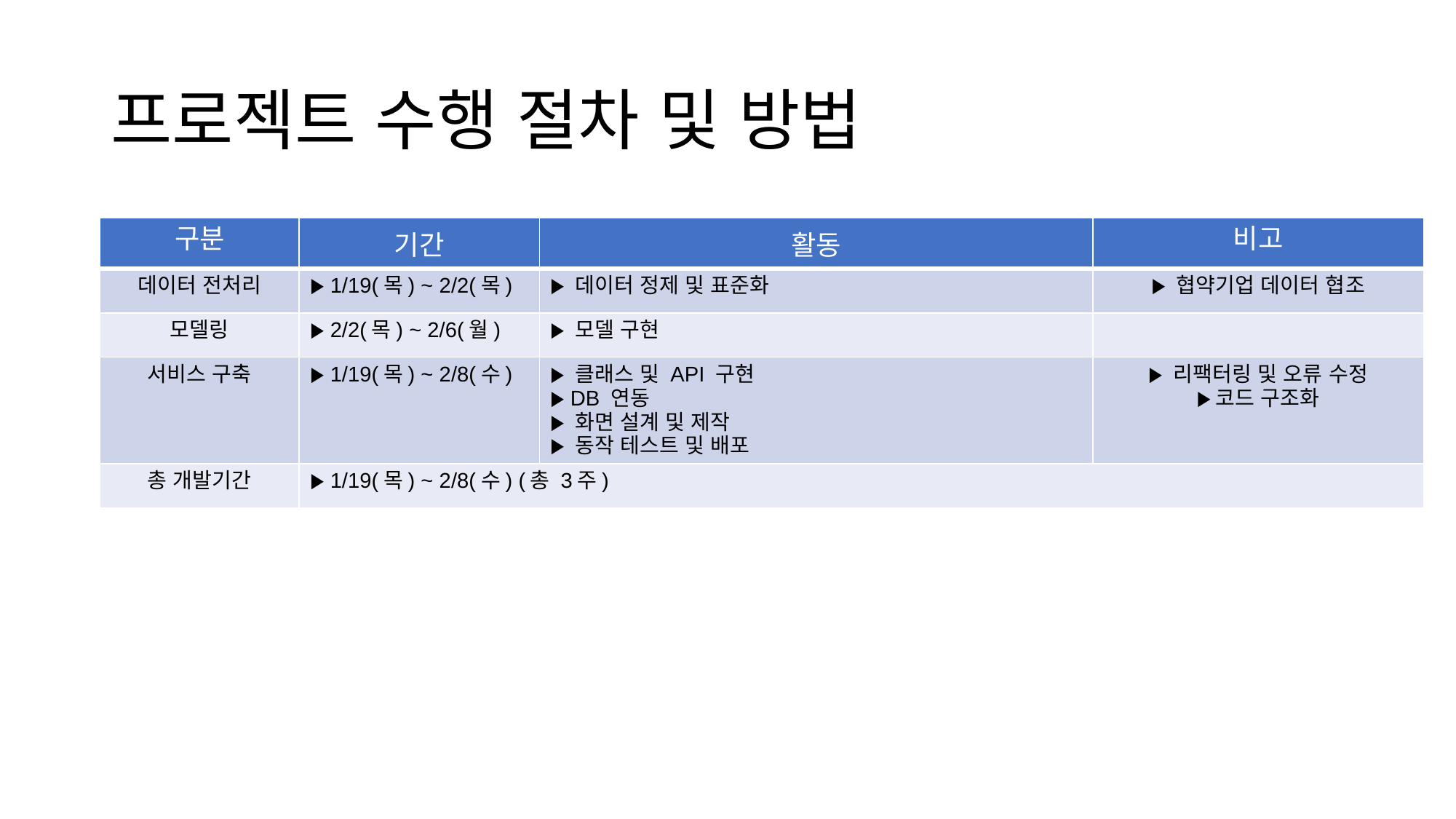

# 프로젝트 수행 절차 및 방법
| 구분 | 기간 | 활동 | 비고 |
| --- | --- | --- | --- |
| 데이터 전처리 | ▶ 1/19(목) ~ 2/2(목) | ▶ 데이터 정제 및 표준화 | ▶ 협약기업 데이터 협조 |
| 모델링 | ▶ 2/2(목) ~ 2/6(월) | ▶ 모델 구현 |  |
| 서비스 구축 | ▶ 1/19(목) ~ 2/8(수) | ▶ 클래스 및 API 구현 ▶ DB 연동 ▶ 화면 설계 및 제작 ▶ 동작 테스트 및 배포 | ▶ 리팩터링 및 오류 수정 ▶코드 구조화 |
| 총 개발기간 | ▶ 1/19(목) ~ 2/8(수) (총 3주) |  |  |